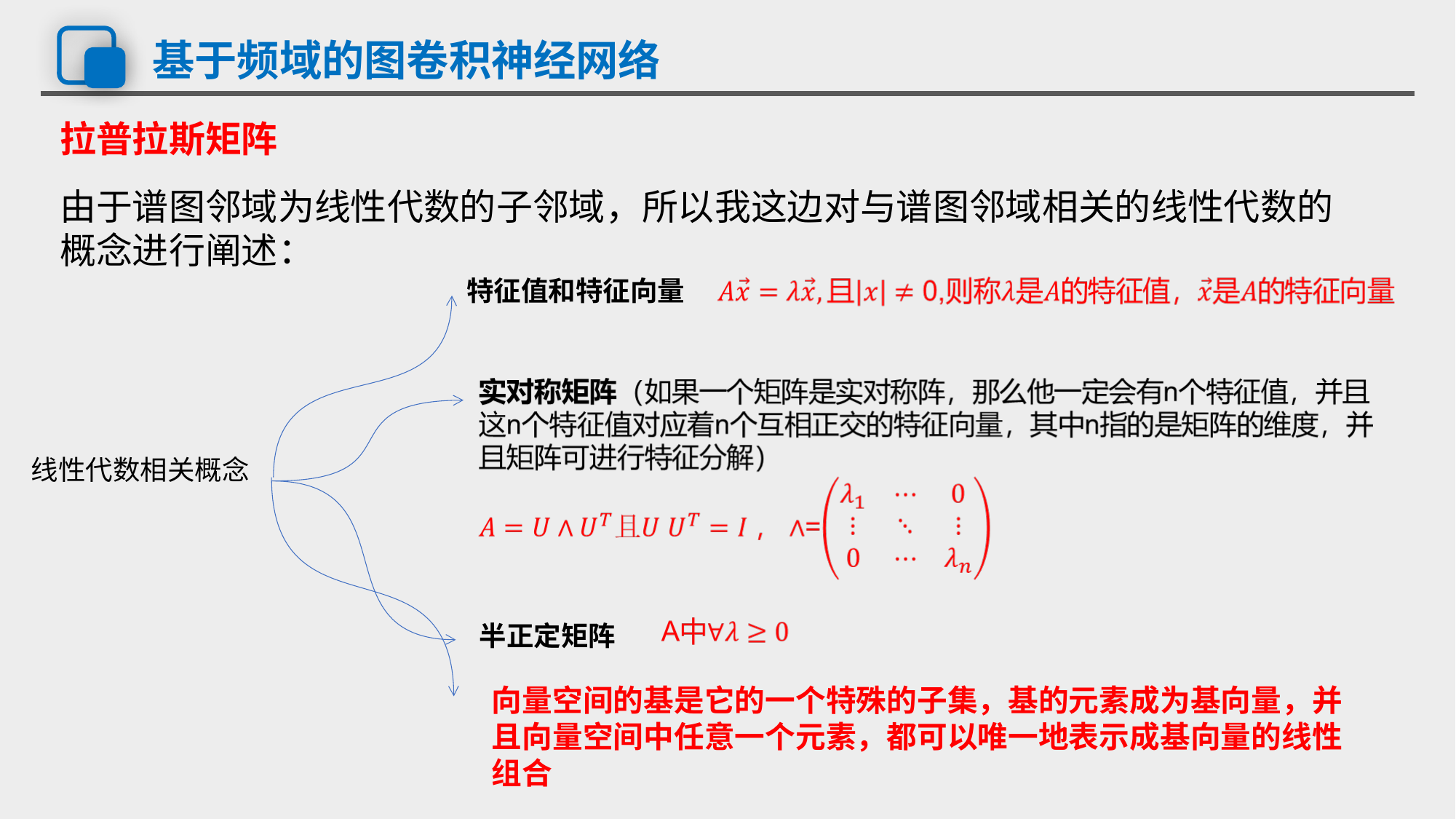

# 基于频域的图卷积神经网络
拉普拉斯矩阵
由于谱图邻域为线性代数的子邻域，所以我这边对与谱图邻域相关的线性代数的概念进行阐述：

特征值和特征向量

线性代数相关概念

半正定矩阵
向量空间的基是它的一个特殊的子集，基的元素成为基向量，并且向量空间中任意一个元素，都可以唯一地表示成基向量的线性组合